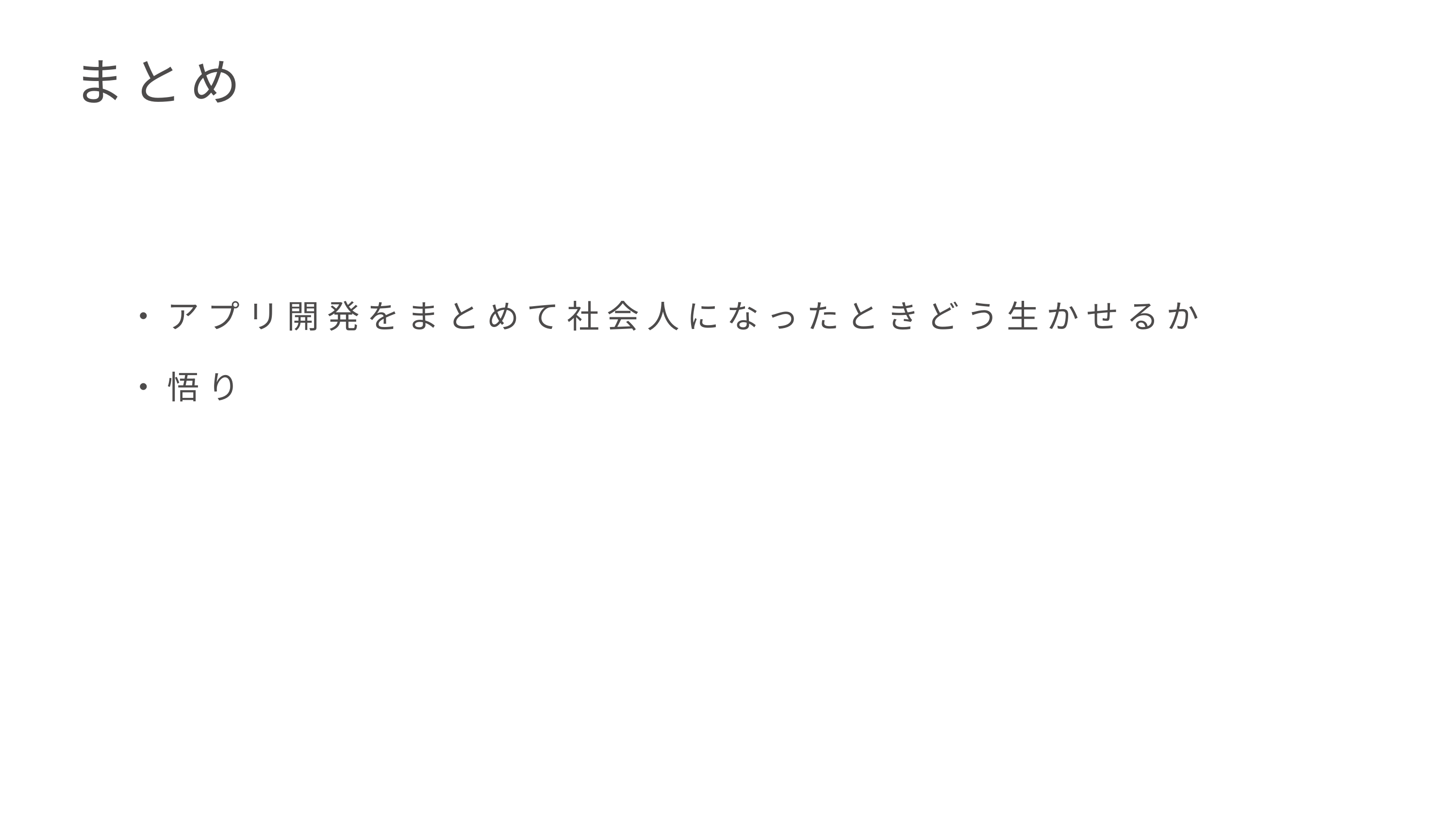

まとめ
・アプリ開発をまとめて社会人になったときどう生かせるか
・悟り